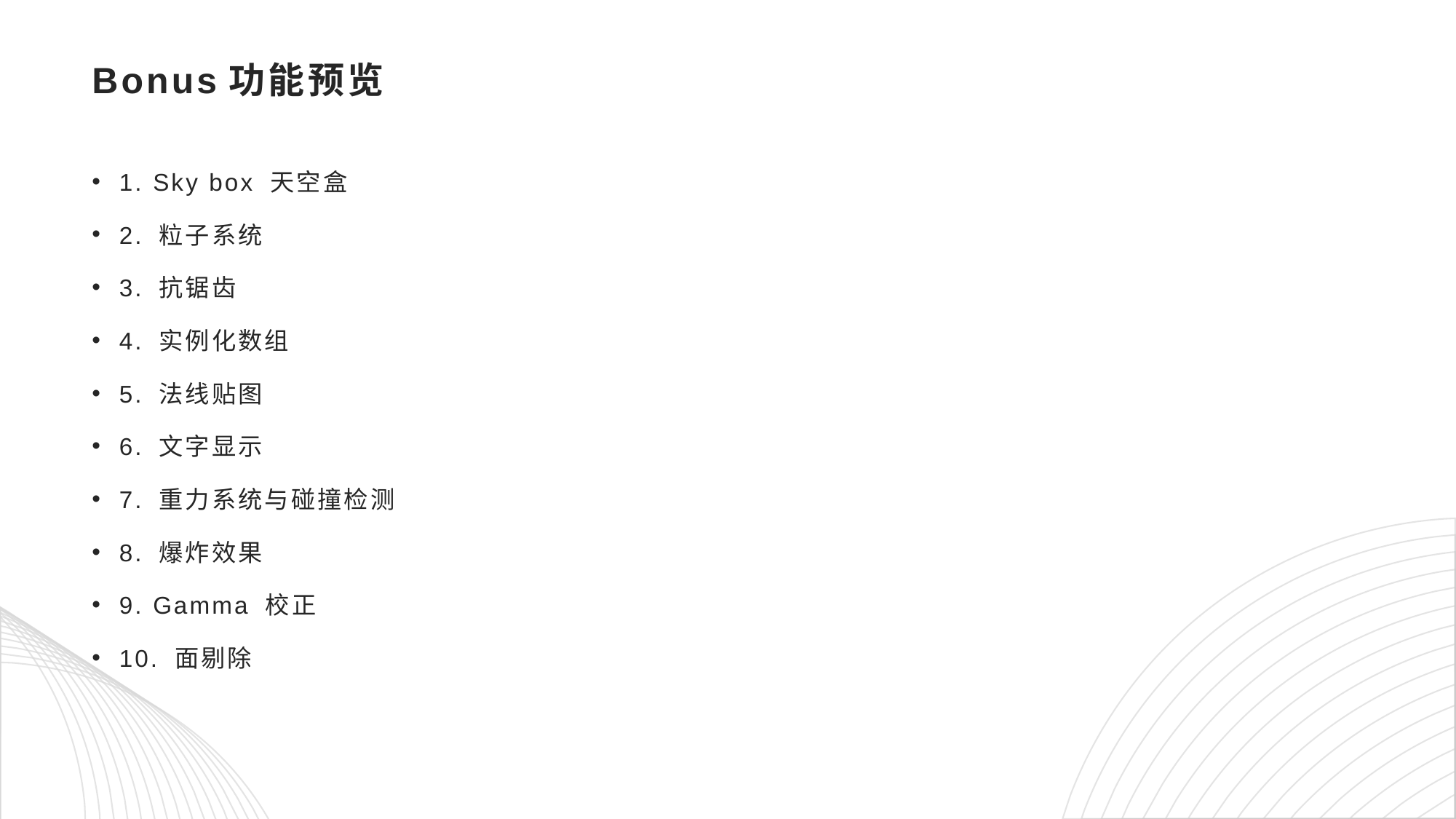

# Bonus功能预览

1. Sky box 天空盒
2. 粒子系统
3. 抗锯齿
4. 实例化数组
5. 法线贴图
6. 文字显示
7. 重力系统与碰撞检测
8. 爆炸效果
9. Gamma 校正
10. 面剔除